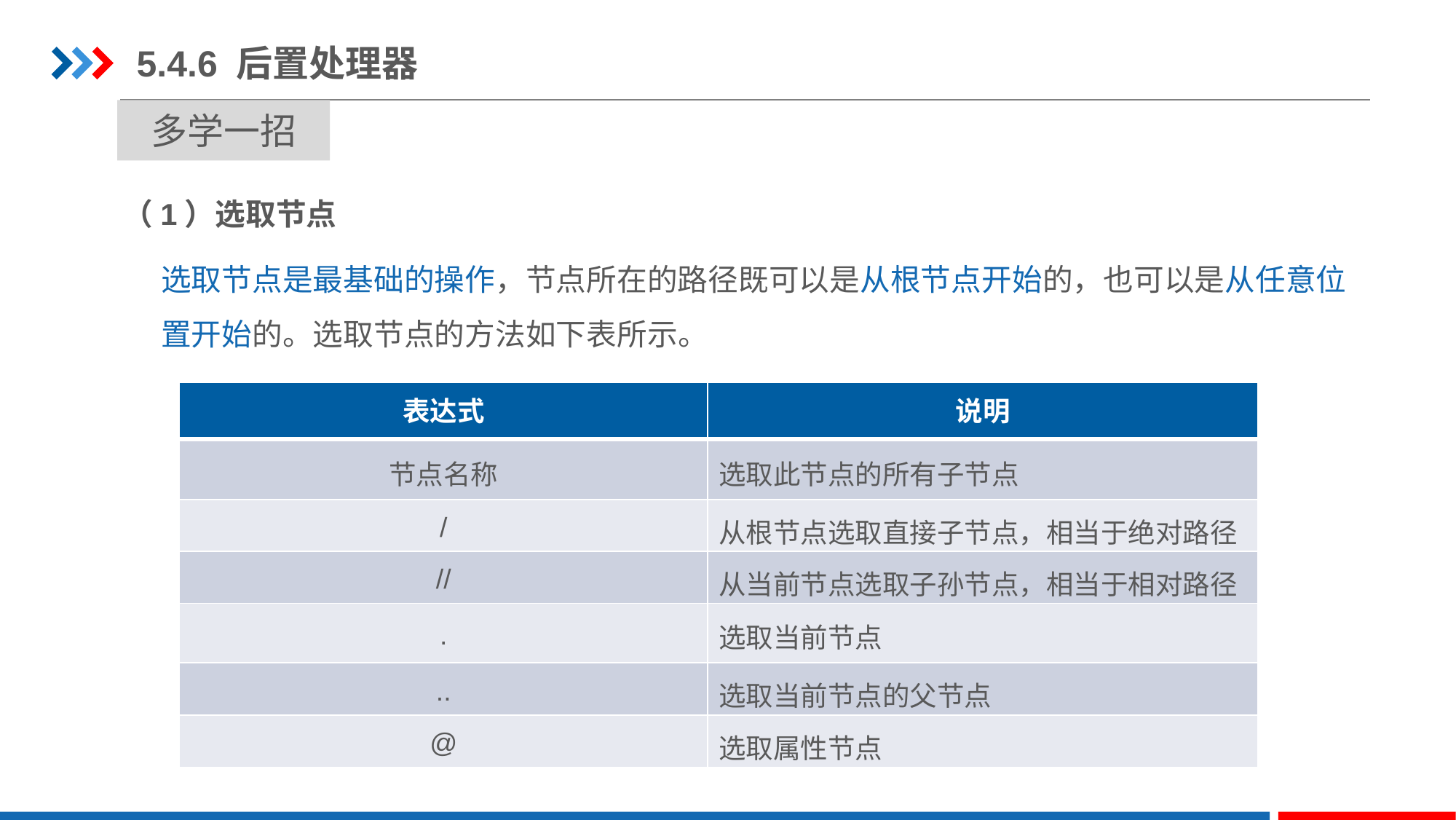

5.4.6 后置处理器
多学一招
（1）选取节点
选取节点是最基础的操作，节点所在的路径既可以是从根节点开始的，也可以是从任意位置开始的。选取节点的方法如下表所示。
| 表达式 | 说明 |
| --- | --- |
| 节点名称 | 选取此节点的所有子节点 |
| / | 从根节点选取直接子节点，相当于绝对路径 |
| // | 从当前节点选取子孙节点，相当于相对路径 |
| . | 选取当前节点 |
| .. | 选取当前节点的父节点 |
| @ | 选取属性节点 |